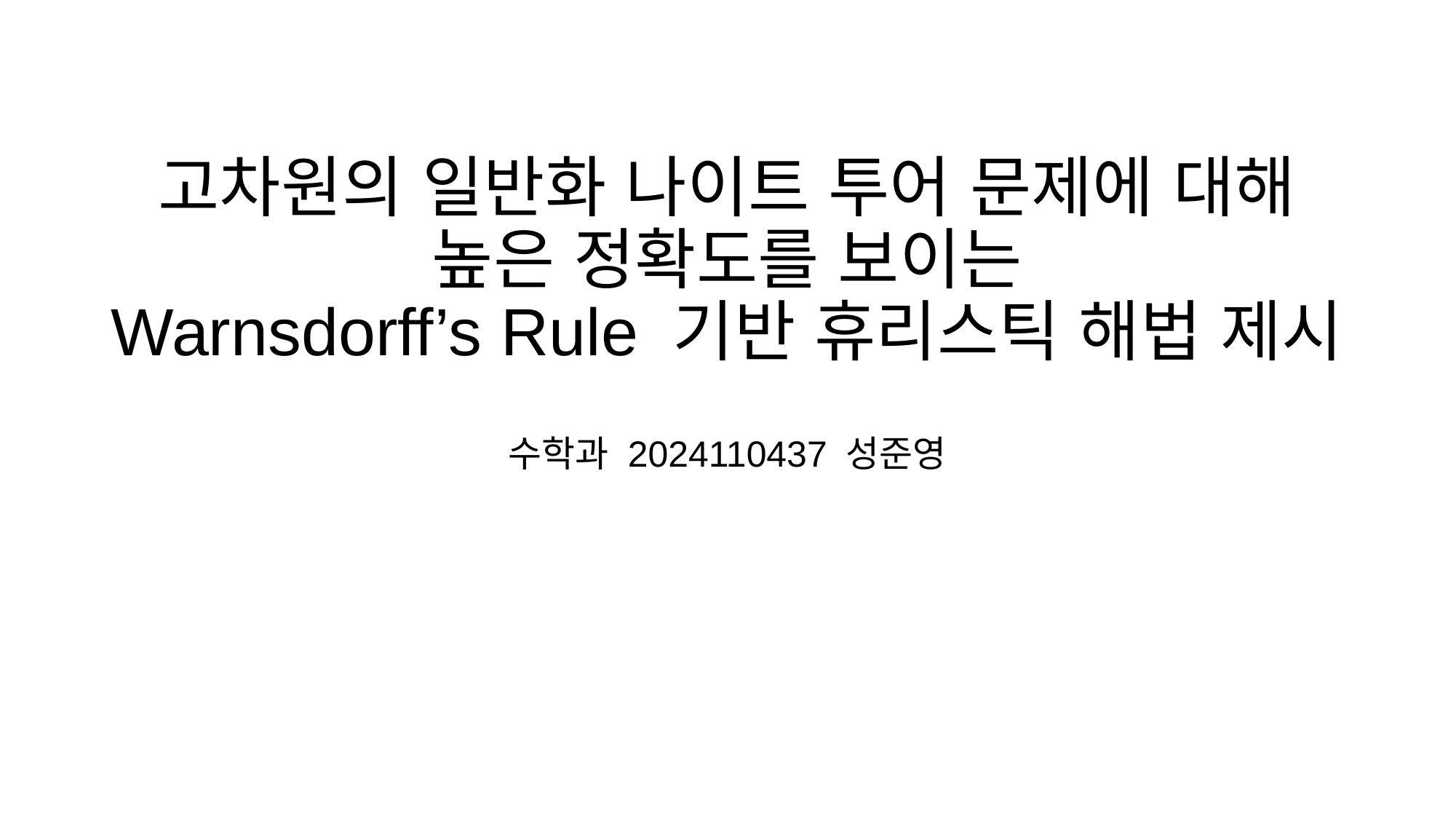

# 고차원의 일반화 나이트 투어 문제에 대해 높은 정확도를 보이는 Warnsdorff’s Rule 기반 휴리스틱 해법 제시
수학과 2024110437 성준영